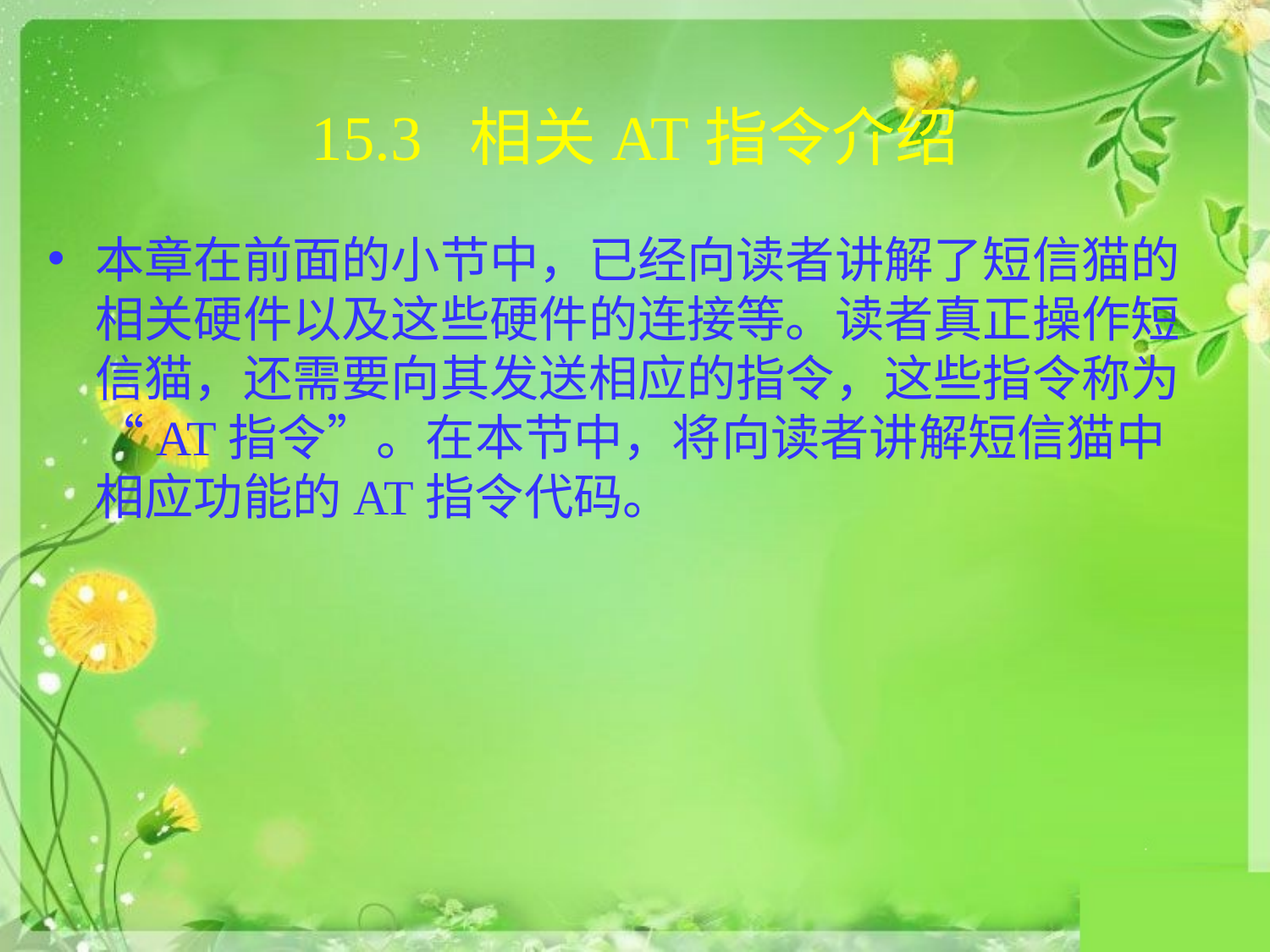

# 15.3  相关AT指令介绍
本章在前面的小节中，已经向读者讲解了短信猫的相关硬件以及这些硬件的连接等。读者真正操作短信猫，还需要向其发送相应的指令，这些指令称为“AT指令”。在本节中，将向读者讲解短信猫中相应功能的AT指令代码。